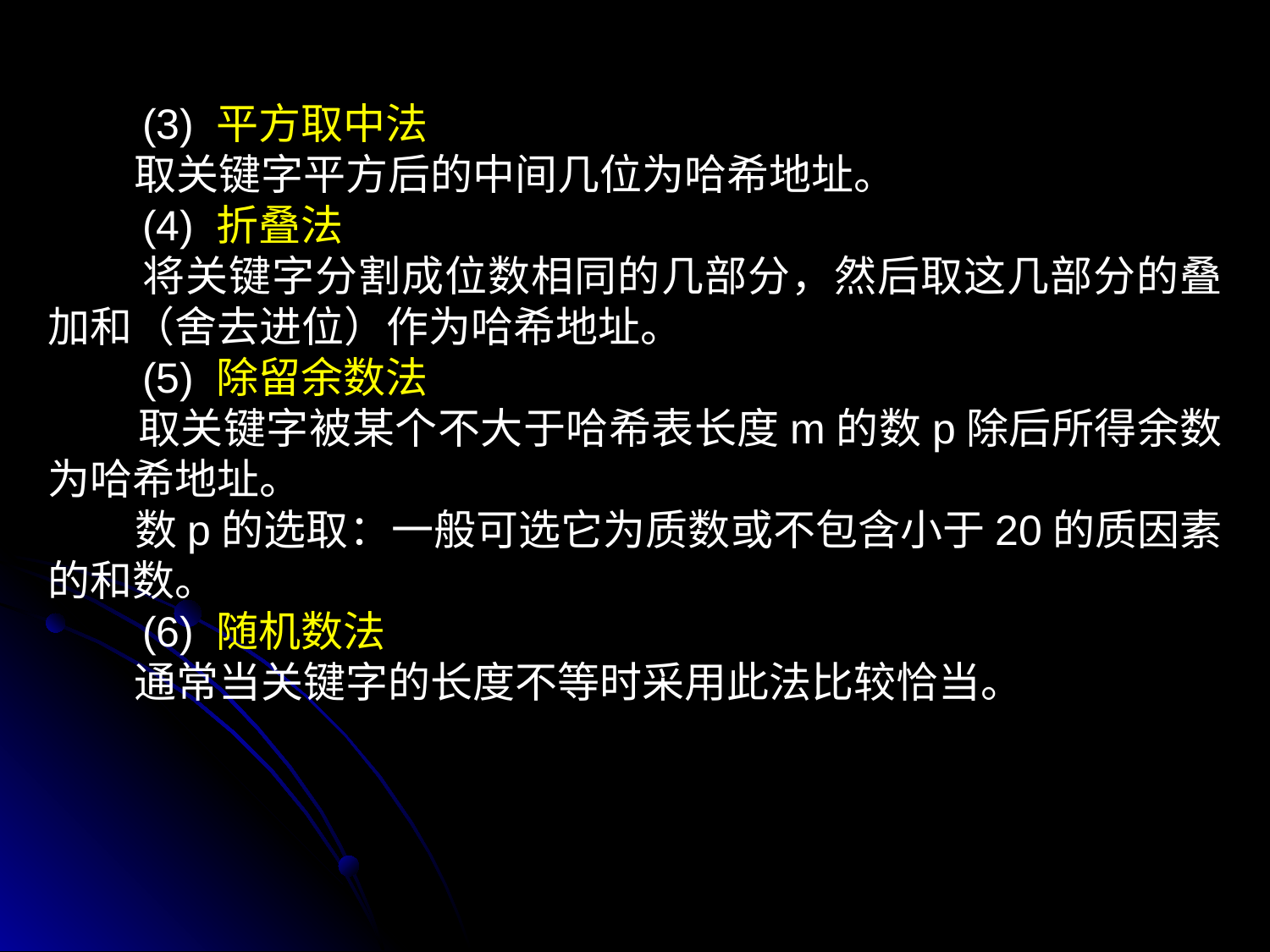

(3) 平方取中法
        取关键字平方后的中间几位为哈希地址。
        (4) 折叠法
        将关键字分割成位数相同的几部分，然后取这几部分的叠加和（舍去进位）作为哈希地址。
        (5) 除留余数法
        取关键字被某个不大于哈希表长度m的数p除后所得余数为哈希地址。
        数p的选取：一般可选它为质数或不包含小于20的质因素的和数。
        (6) 随机数法
        通常当关键字的长度不等时采用此法比较恰当。